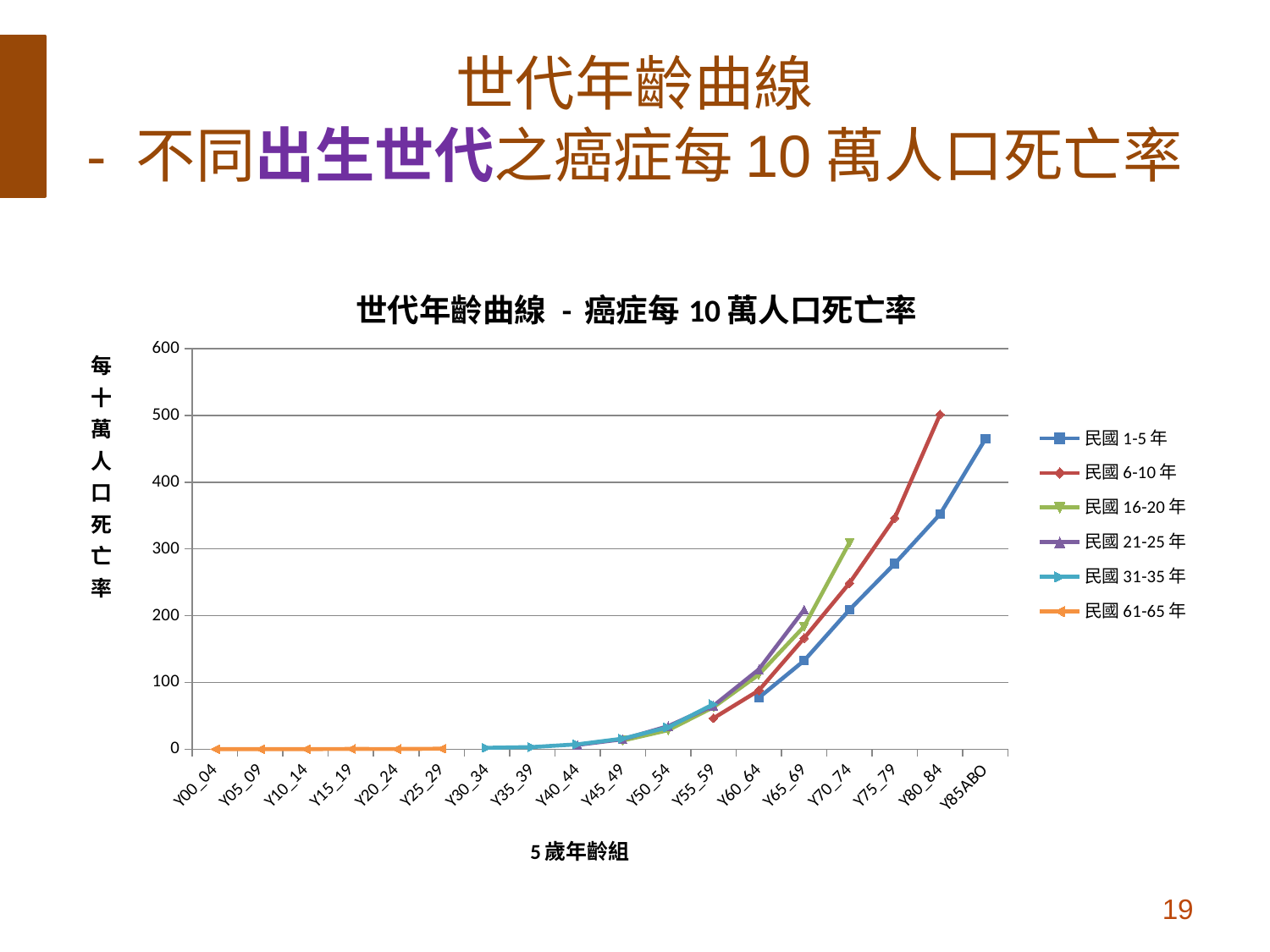

# 世代年齡曲線 - 不同出生世代之癌症每10萬人口死亡率

### Chart: 世代年齡曲線 - 癌症每10萬人口死亡率

| Category |  |  |  |  |  |  |
|---|---|---|---|---|---|---|
| Y00_04 | None | None | None | None | None | 0.06375001832813026 |
| Y05_09 | None | None | None | None | None | 0.04170035273285868 |
| Y10_14 | None | None | None | None | None | 0.041841293046583794 |
| Y15_19 | None | None | None | None | None | 0.2321214518521551 |
| Y20_24 | None | None | None | None | None | 0.19125934182347717 |
| Y25_29 | None | None | None | None | None | 0.6231946159423498 |
| Y30_34 | None | None | None | None | 1.9616133142625567 | None |
| Y35_39 | None | None | None | None | 3.135110333641407 | None |
| Y40_44 | None | None | None | 6.340068077510214 | 7.240510137037429 | None |
| Y45_49 | None | None | 12.865098257725782 | 14.796438316030423 | 15.735904058456686 | None |
| Y50_54 | None | None | 28.399320384137706 | 34.42003228406835 | 32.66959827329554 | None |
| Y55_59 | None | 46.331218877234996 | 62.76831920337171 | 64.99619707985306 | 67.31668328567493 | None |
| Y60_64 | 76.91623455788863 | 87.82282447914294 | 111.56471558794783 | 119.36056697262327 | None | None |
| Y65_69 | 132.54054678196096 | 166.25760470084845 | 183.7178747374489 | 208.78736156715416 | None | None |
| Y70_74 | 208.79234266222377 | 248.6885931837577 | 309.38421878976055 | None | None | None |
| Y75_79 | 277.94050092506353 | 346.35844775060923 | None | None | None | None |
| Y80_84 | 352.1669198315032 | 501.6149465159465 | None | None | None | None |
| Y85ABO | 464.72846186397175 | None | None | None | None | None |
19